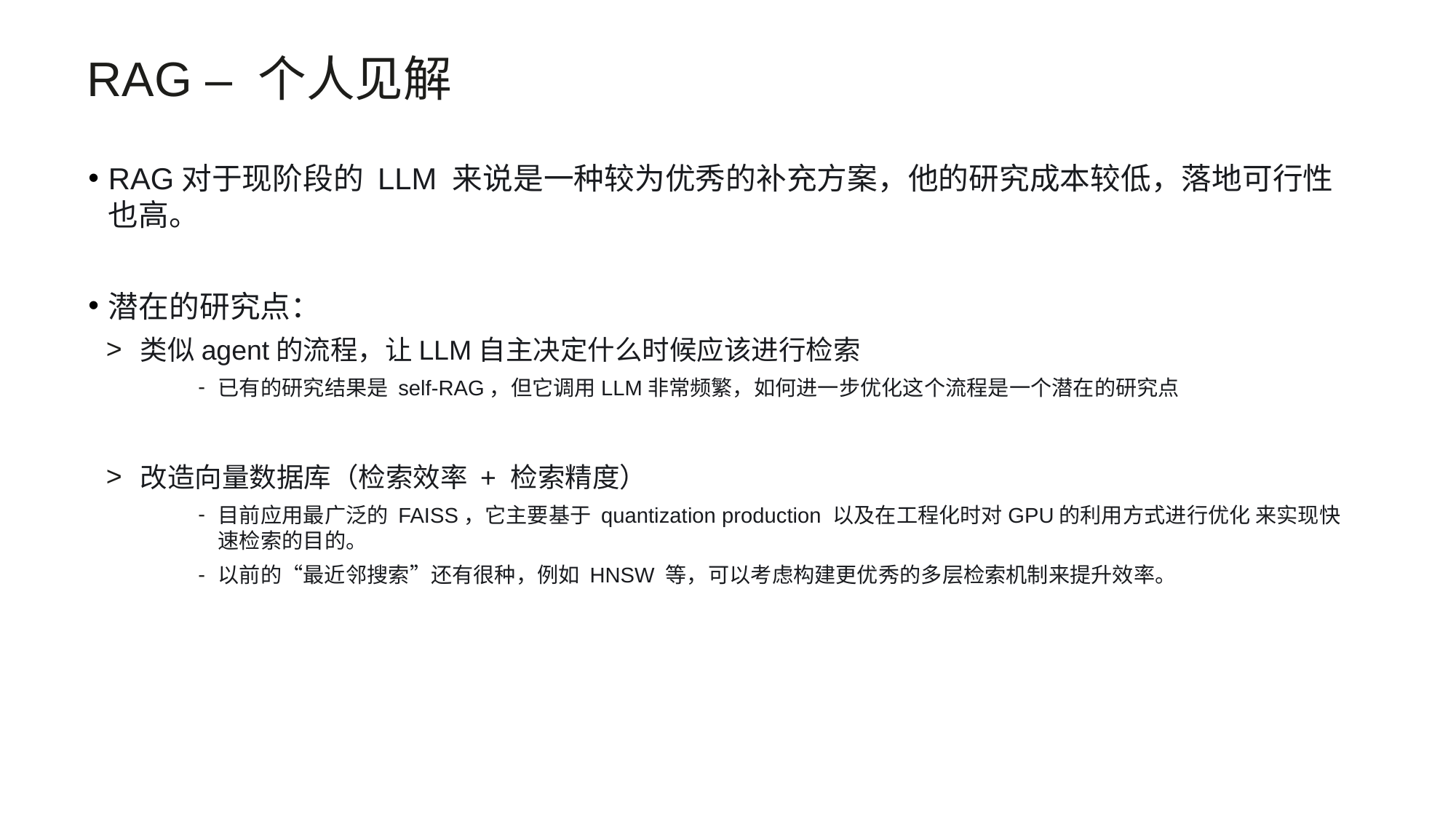

RAG – 个人见解
RAG对于现阶段的 LLM 来说是一种较为优秀的补充方案，他的研究成本较低，落地可行性也高。

潜在的研究点：
类似agent的流程，让LLM自主决定什么时候应该进行检索
已有的研究结果是 self-RAG，但它调用LLM非常频繁，如何进一步优化这个流程是一个潜在的研究点

改造向量数据库（检索效率 + 检索精度）
目前应用最广泛的 FAISS，它主要基于 quantization production 以及在工程化时对GPU的利用方式进行优化 来实现快速检索的目的。
以前的“最近邻搜索”还有很种，例如 HNSW 等，可以考虑构建更优秀的多层检索机制来提升效率。